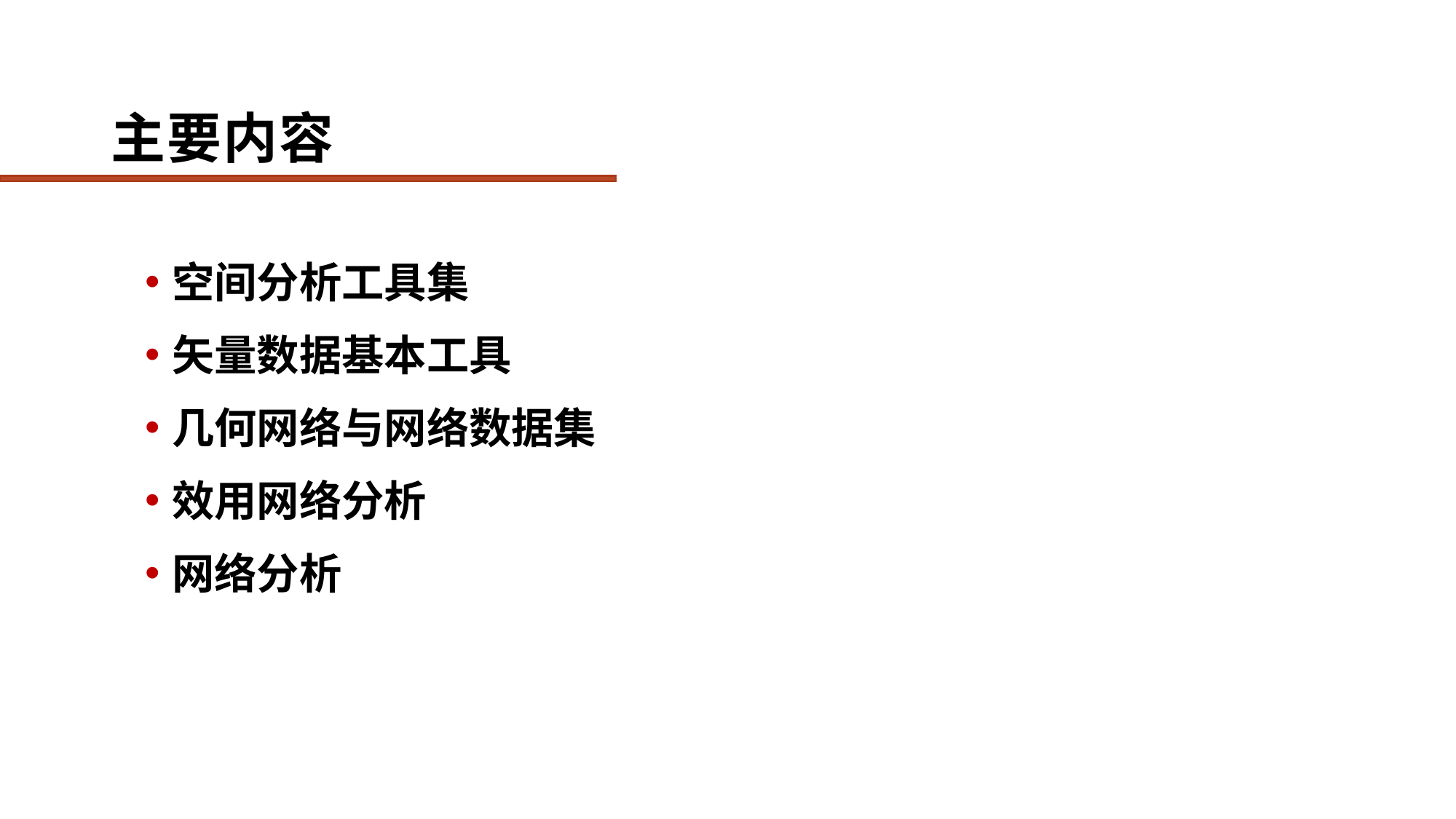

# 主要内容
空间分析工具集
矢量数据基本工具
几何网络与网络数据集
效用网络分析
网络分析